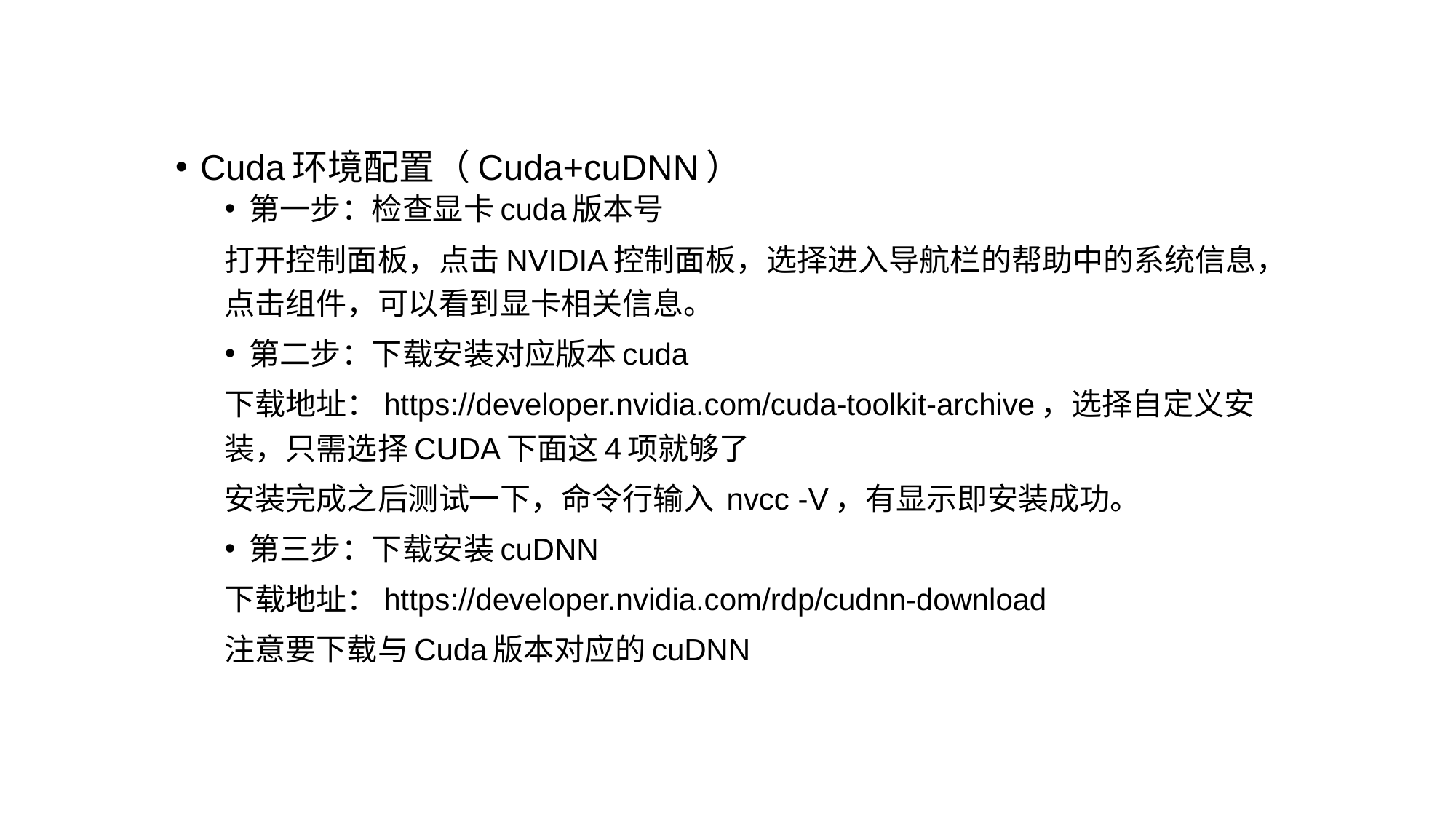

Cuda环境配置（Cuda+cuDNN）
第一步：检查显卡cuda版本号
	打开控制面板，点击NVIDIA控制面板，选择进入导航栏的帮助中的系统信息，点击组件，可以看到显卡相关信息。
第二步：下载安装对应版本cuda
	下载地址：https://developer.nvidia.com/cuda-toolkit-archive，选择自定义安装，只需选择CUDA下面这4项就够了
	安装完成之后测试一下，命令行输入 nvcc -V，有显示即安装成功。
第三步：下载安装cuDNN
	下载地址：https://developer.nvidia.com/rdp/cudnn-download
	注意要下载与Cuda版本对应的cuDNN